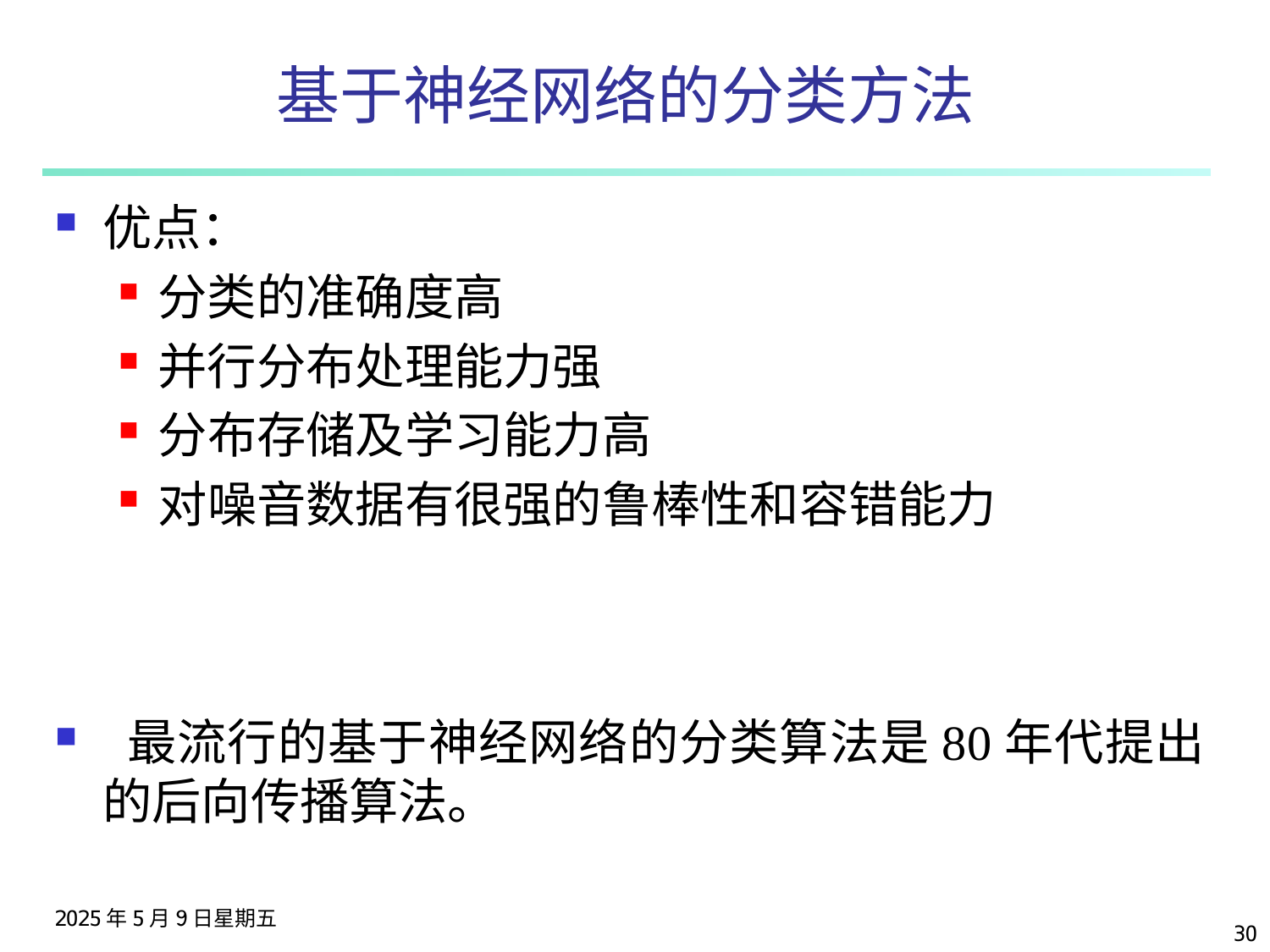

# 基于神经网络的分类方法
优点：
分类的准确度高
并行分布处理能力强
分布存储及学习能力高
对噪音数据有很强的鲁棒性和容错能力

 最流行的基于神经网络的分类算法是80年代提出的后向传播算法。
2025年5月9日星期五
30